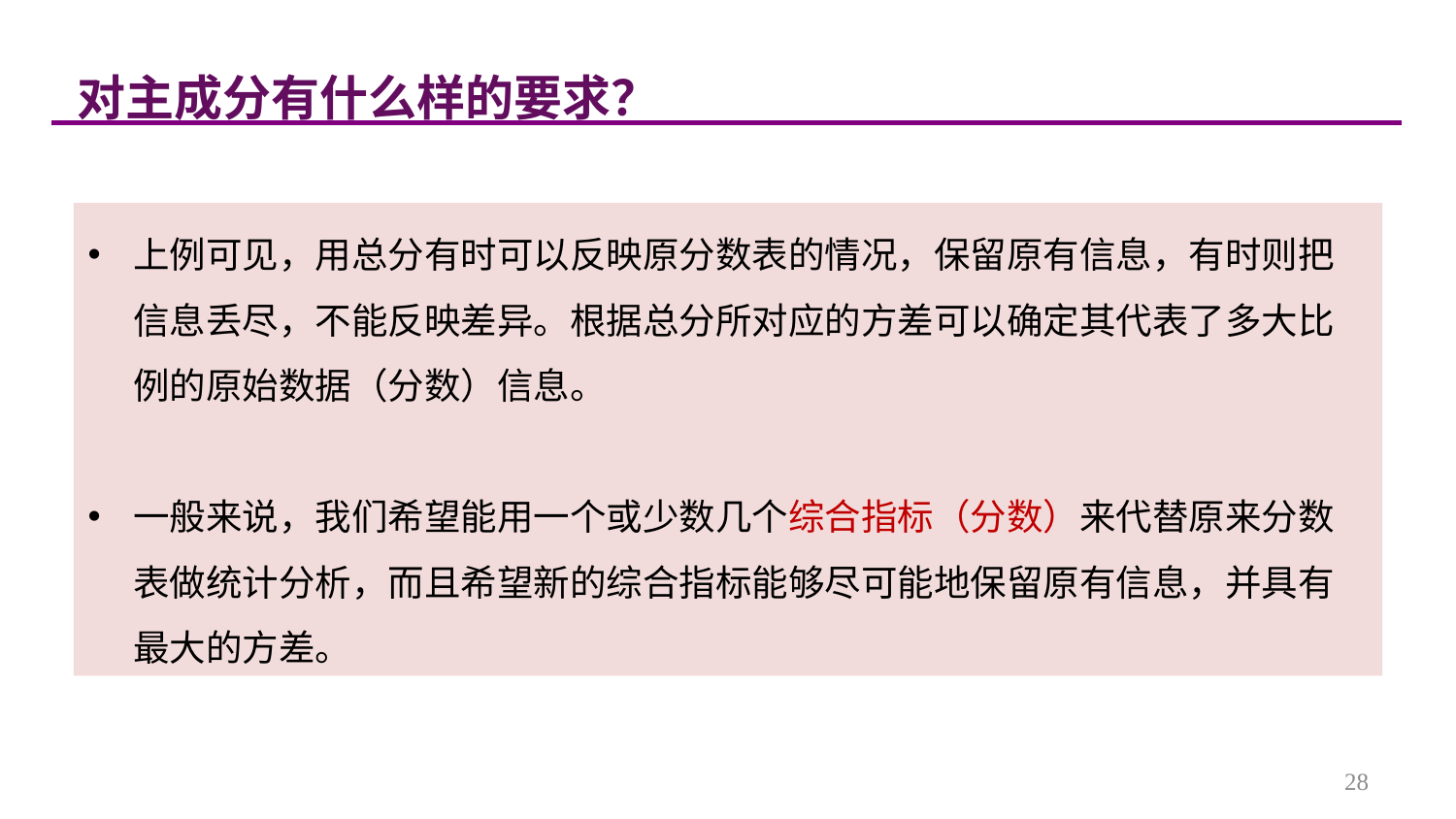

对主成分有什么样的要求？
上例可见，用总分有时可以反映原分数表的情况，保留原有信息，有时则把信息丢尽，不能反映差异。根据总分所对应的方差可以确定其代表了多大比例的原始数据（分数）信息。

一般来说，我们希望能用一个或少数几个综合指标（分数）来代替原来分数表做统计分析，而且希望新的综合指标能够尽可能地保留原有信息，并具有最大的方差。
28